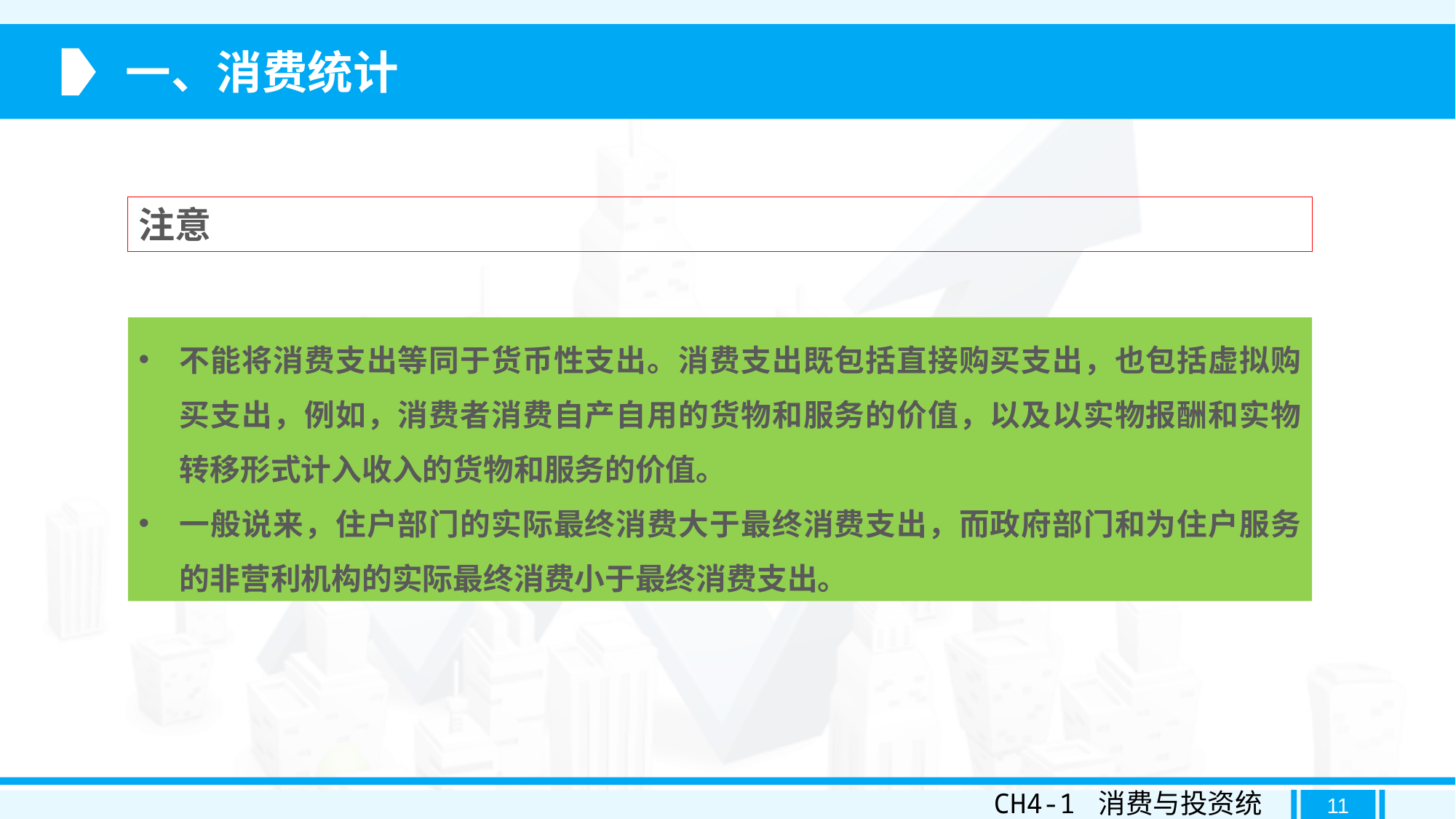

一、消费统计

注意
不能将消费支出等同于货币性支出。消费支出既包括直接购买支出，也包括虚拟购买支出，例如，消费者消费自产自用的货物和服务的价值，以及以实物报酬和实物转移形式计入收入的货物和服务的价值。
一般说来，住户部门的实际最终消费大于最终消费支出，而政府部门和为住户服务的非营利机构的实际最终消费小于最终消费支出。
CH4-1 消费与投资统计
11